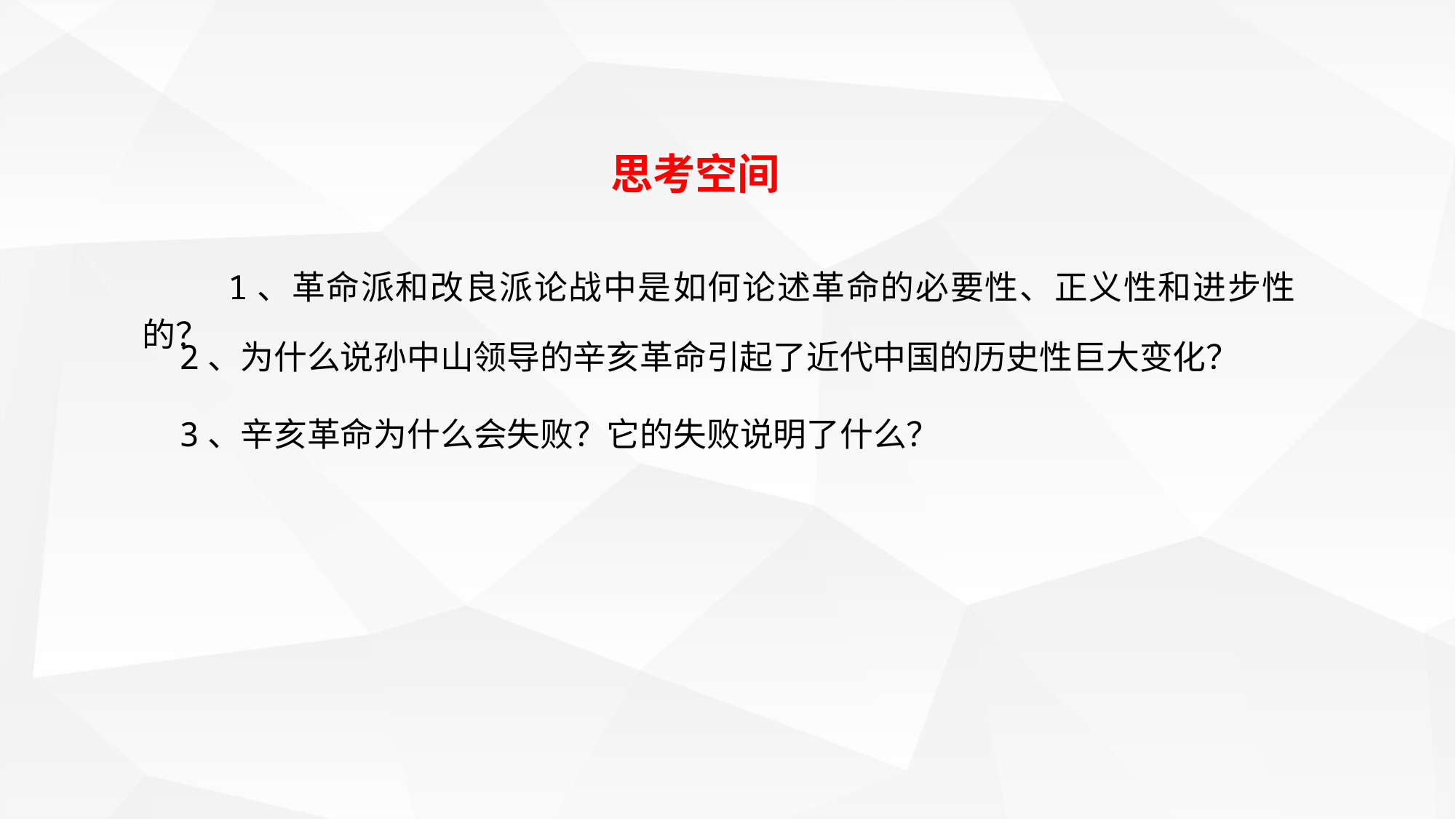

思考空间
    1、革命派和改良派论战中是如何论述革命的必要性、正义性和进步性的？
    2、为什么说孙中山领导的辛亥革命引起了近代中国的历史性巨大变化？
    3、辛亥革命为什么会失败？它的失败说明了什么？